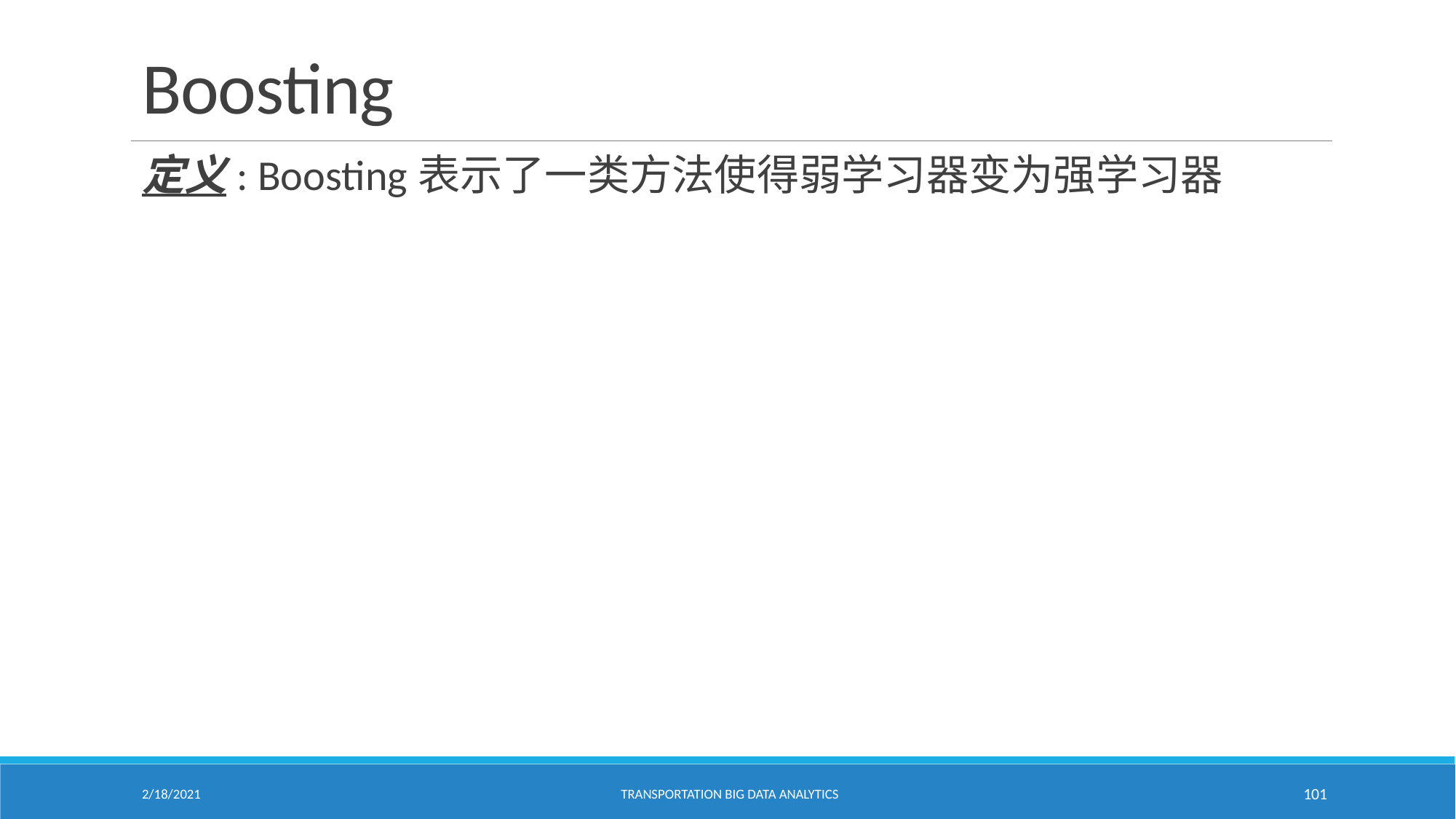

# Boosting
定义: Boosting表示了一类方法使得弱学习器变为强学习器

2/18/2021
Transportation Big Data Analytics
101